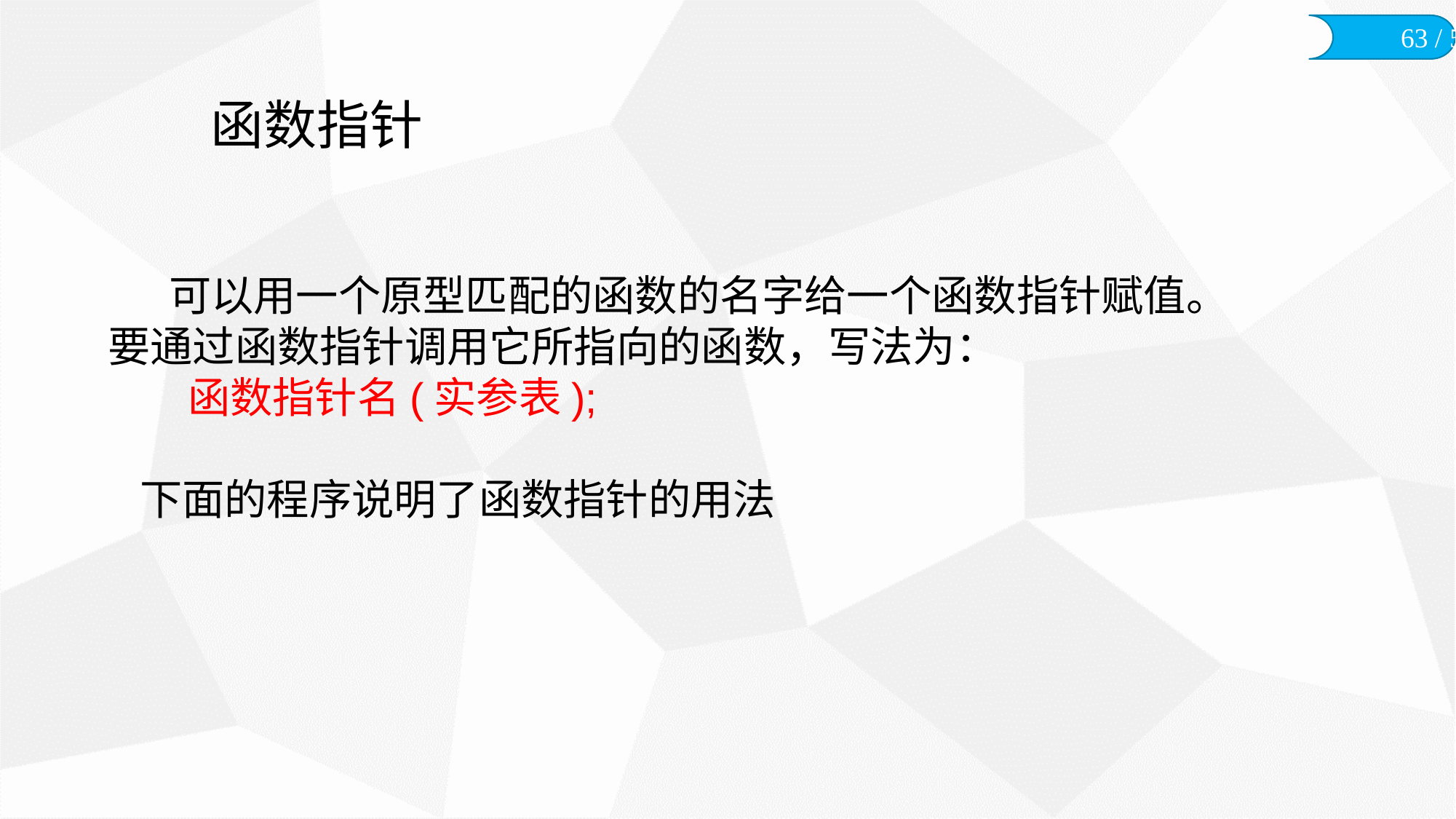

# 函数指针
  可以用一个原型匹配的函数的名字给一个函数指针赋值。要通过函数指针调用它所指向的函数，写法为：
    函数指针名(实参表);

下面的程序说明了函数指针的用法